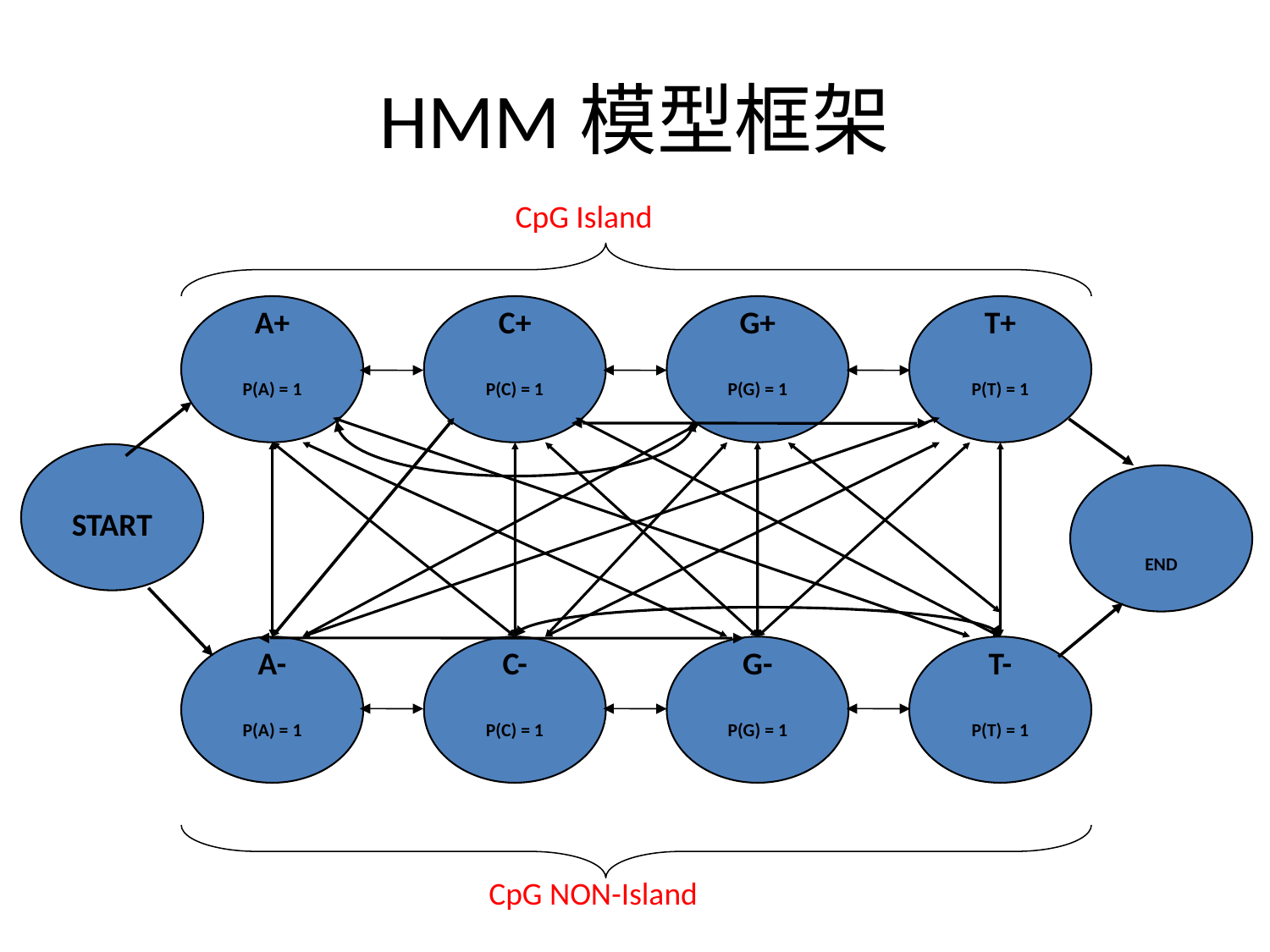

# HMM模型框架
CpG Island

A+
P(A) = 1

C+
P(C) = 1

G+
P(G) = 1

T+
P(T) = 1

START

END

A-
P(A) = 1

C-
P(C) = 1

G-
P(G) = 1

T-
P(T) = 1

CpG NON-Island